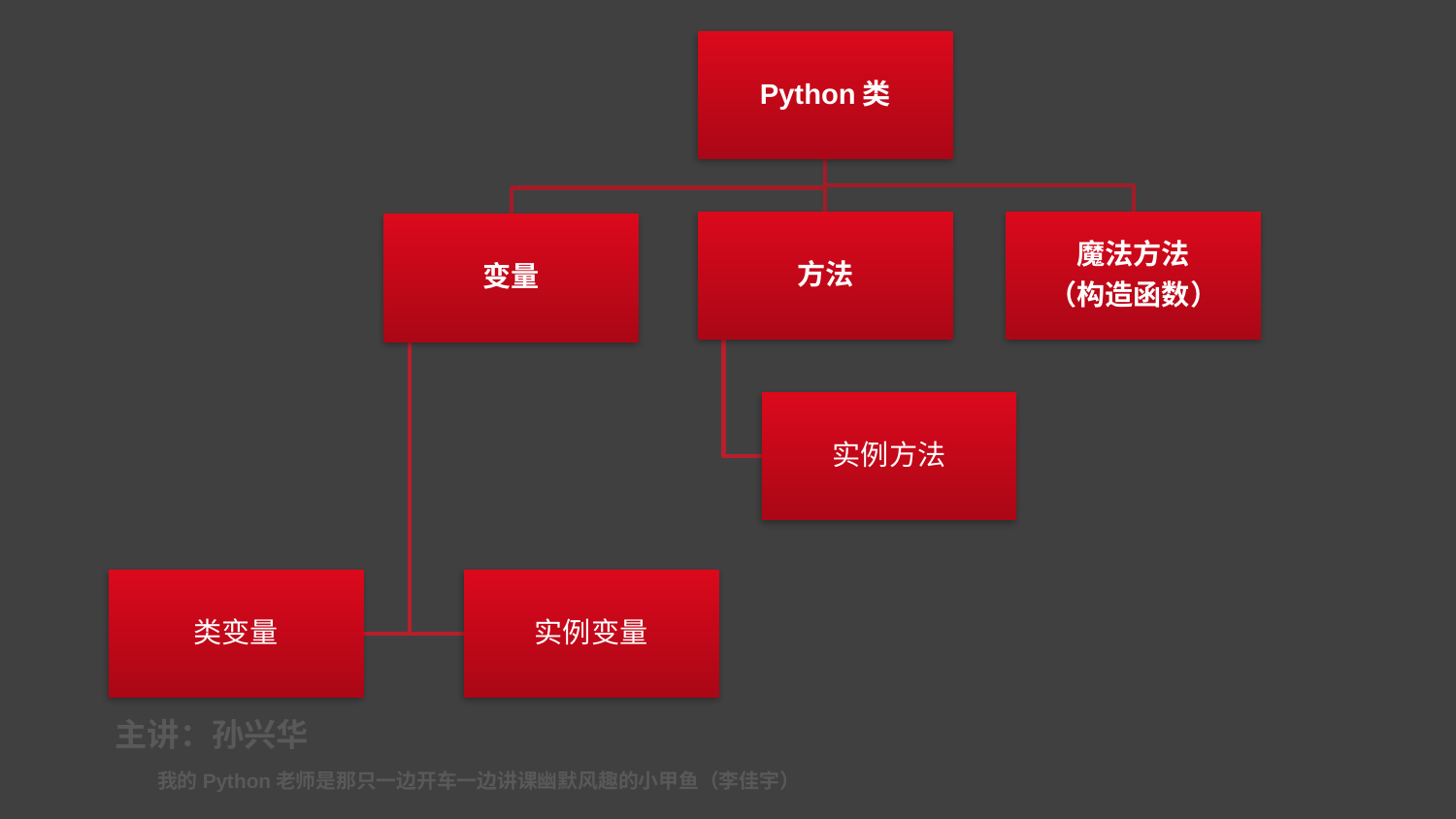

Python类
变量
类变量
实例变量
方法
实例方法
魔法方法
（构造函数）